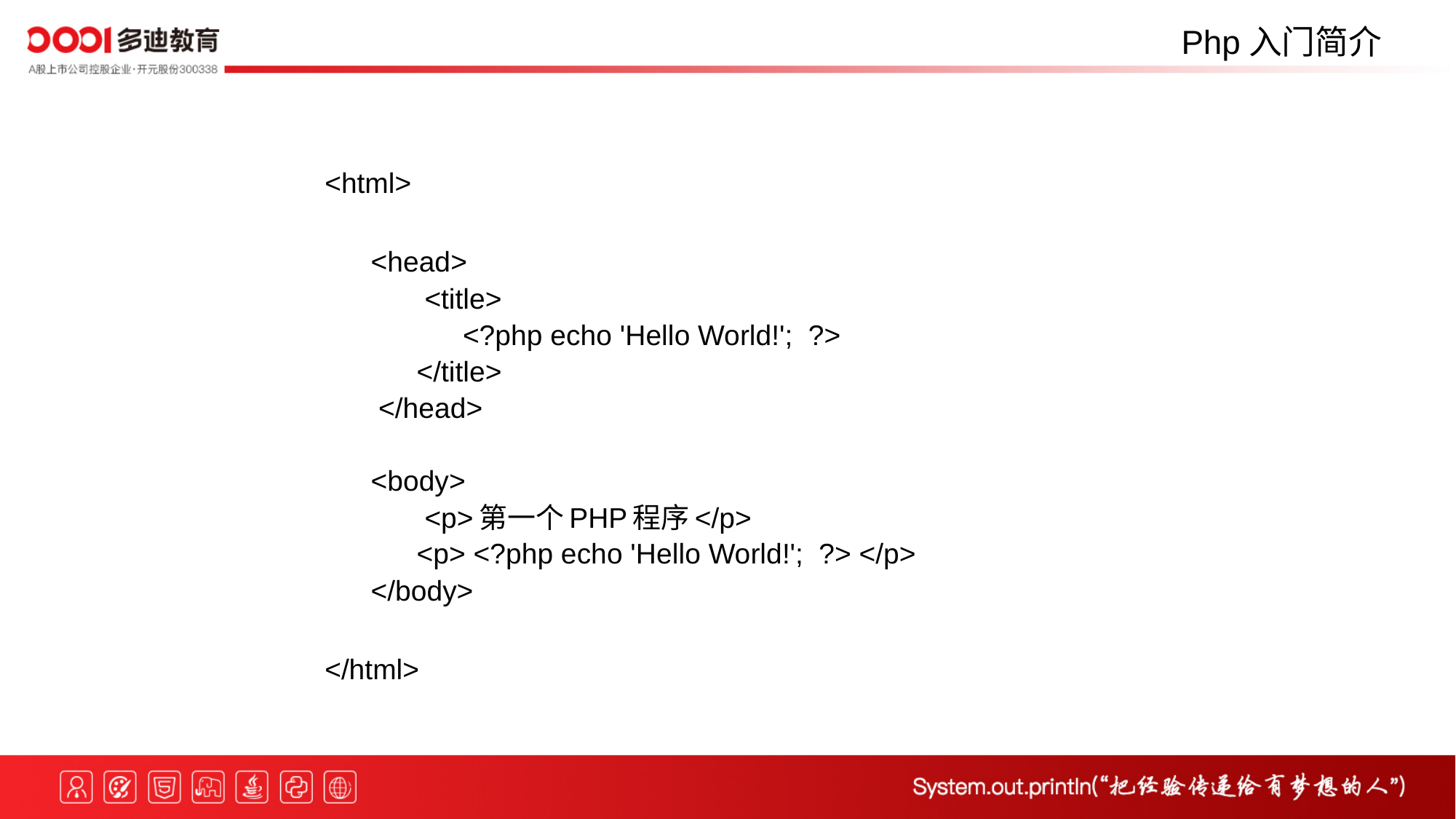

Php入门简介
<html>

<head>
 <title>
<?php echo 'Hello World!';  ?>
</title>
 </head>

<body>
 <p>第一个PHP程序</p>
<p> <?php echo 'Hello World!';  ?> </p>
</body>

</html>